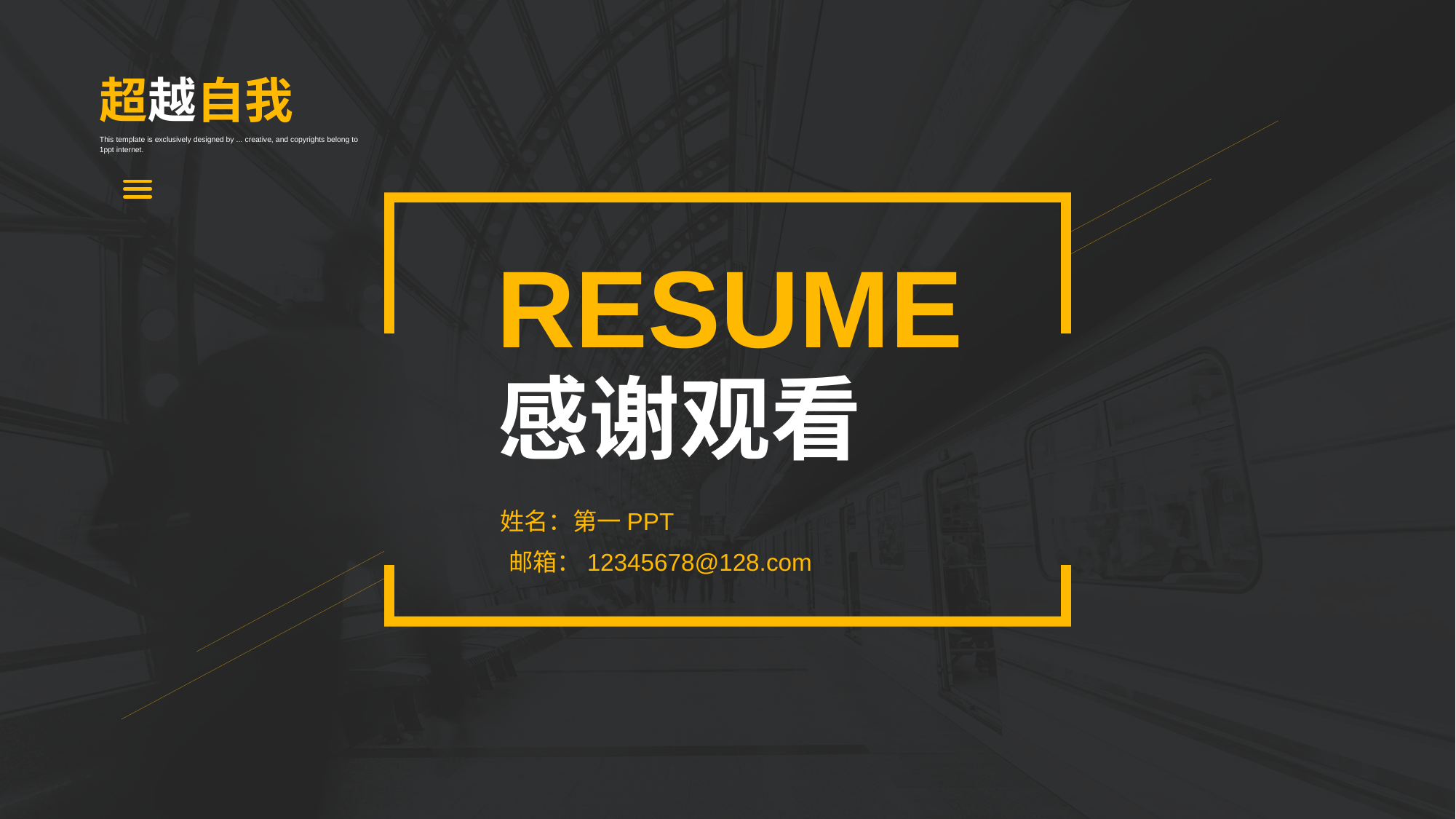

超越自我
This template is exclusively designed by ... creative, and copyrights belong to 1ppt internet.

RESUME
感谢观看
姓名：第一PPT
邮箱：12345678@128.com